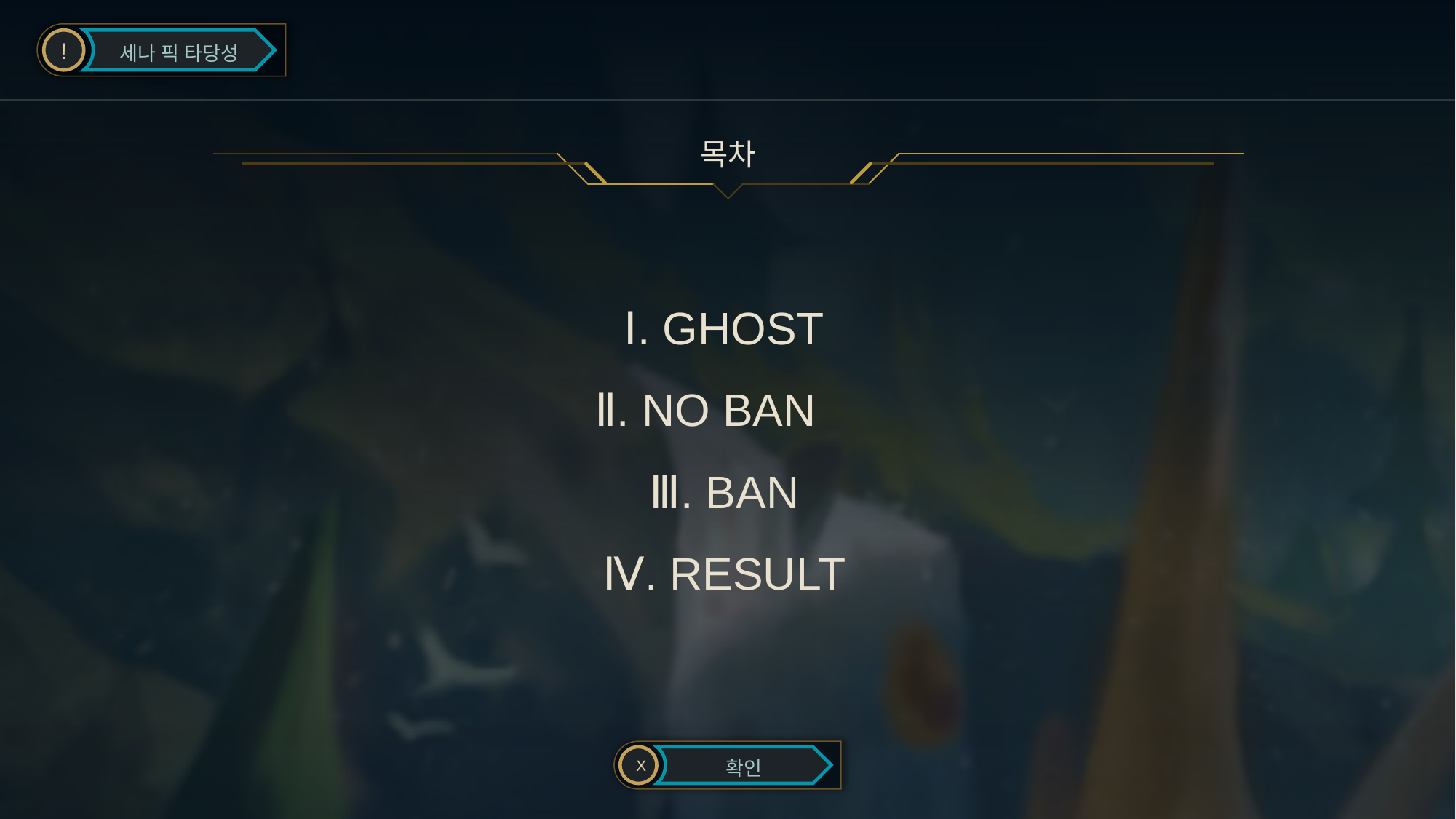

!
세나 픽 타당성
목차
Ⅰ. GHOST
Ⅱ. NO BAN
Ⅲ. BAN
Ⅳ. RESULT

X
확인